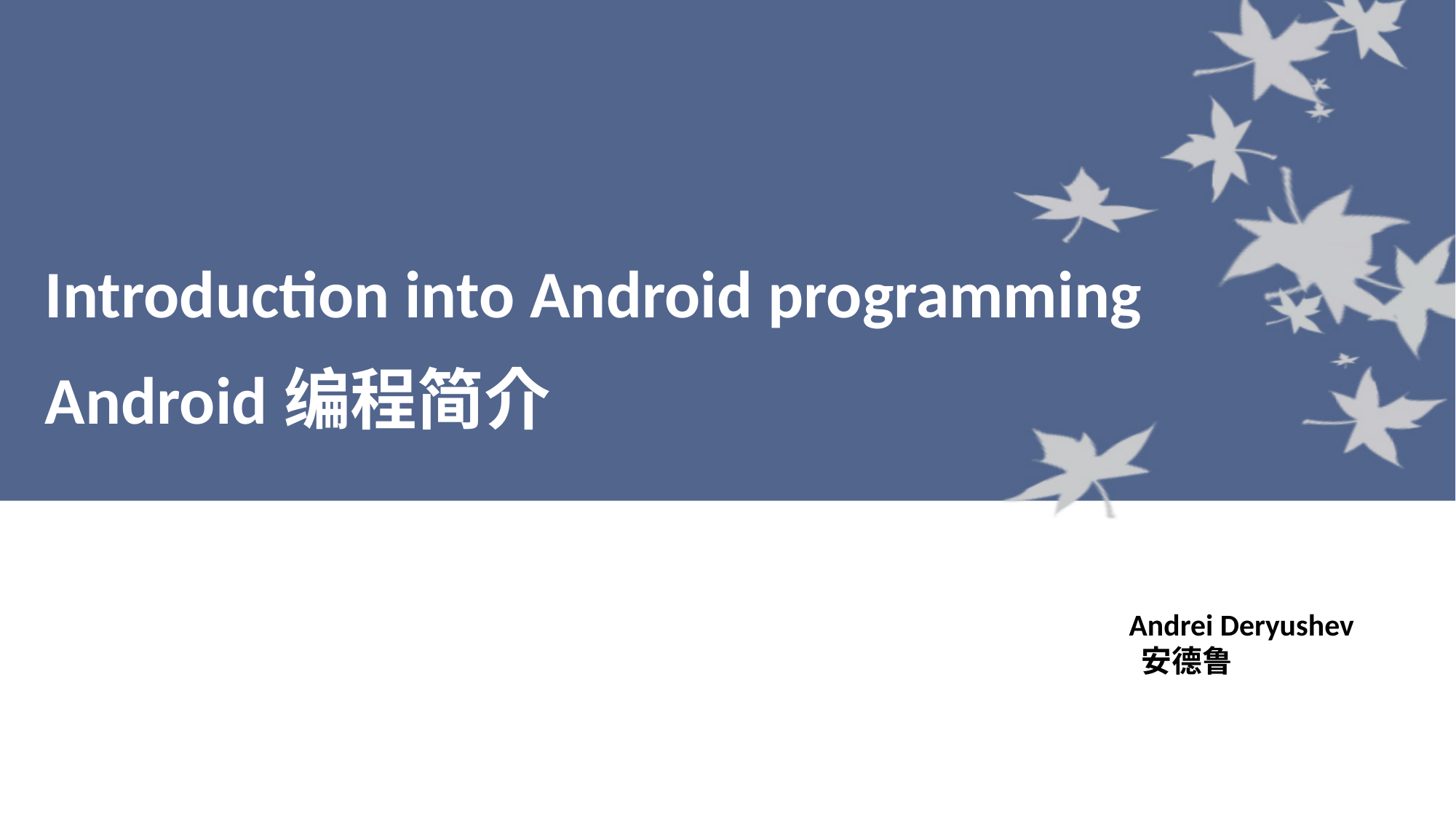

Introduction into Android programming
Android编程简介
Andrei Deryushev
                                                                       安德鲁